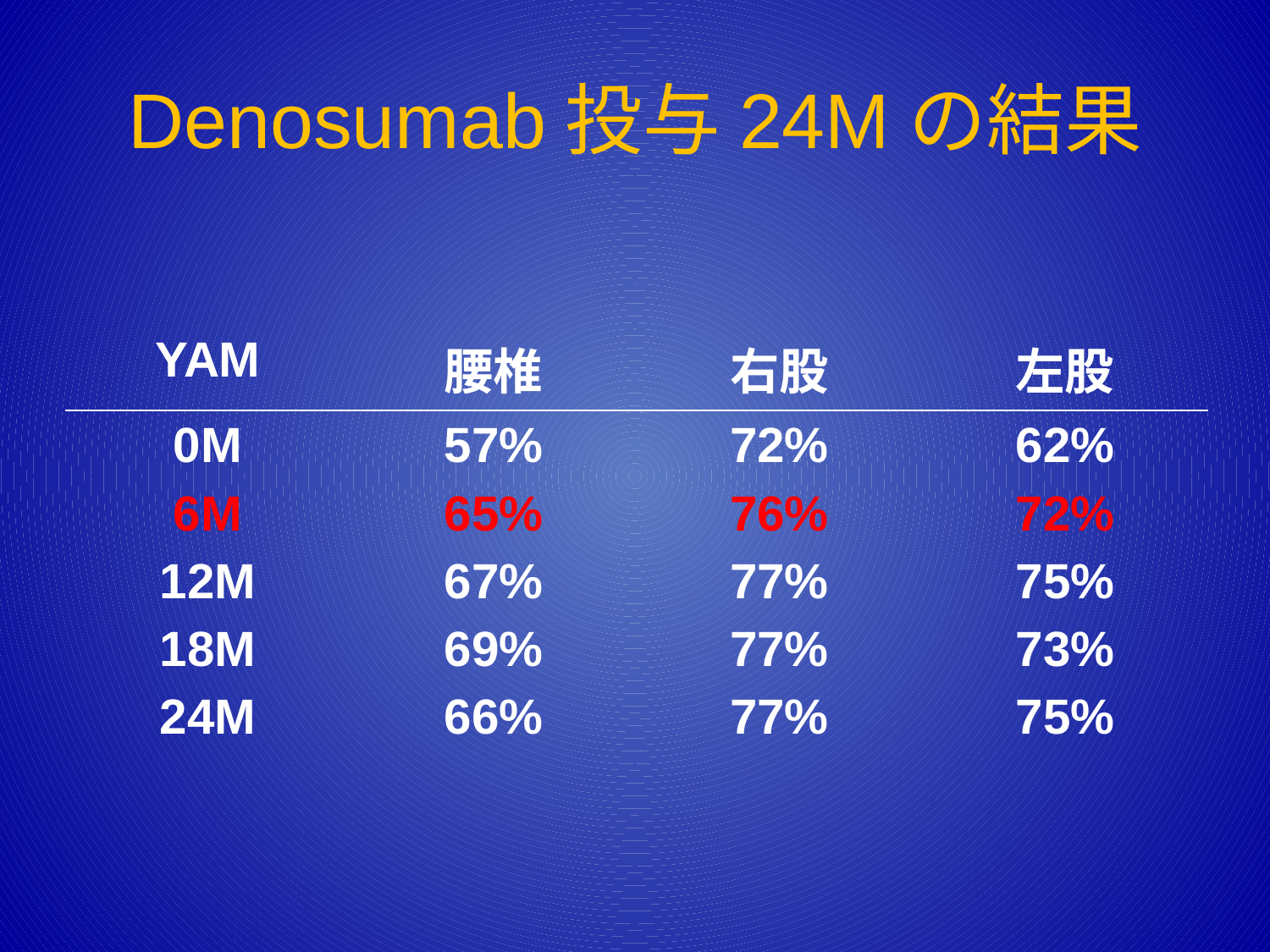

# Denosumab投与24Mの結果
| YAM | 腰椎 | 右股 | 左股 |
| --- | --- | --- | --- |
| 0M | 57% | 72% | 62% |
| 6M | 65% | 76% | 72% |
| 12M | 67% | 77% | 75% |
| 18M | 69% | 77% | 73% |
| 24M | 66% | 77% | 75% |